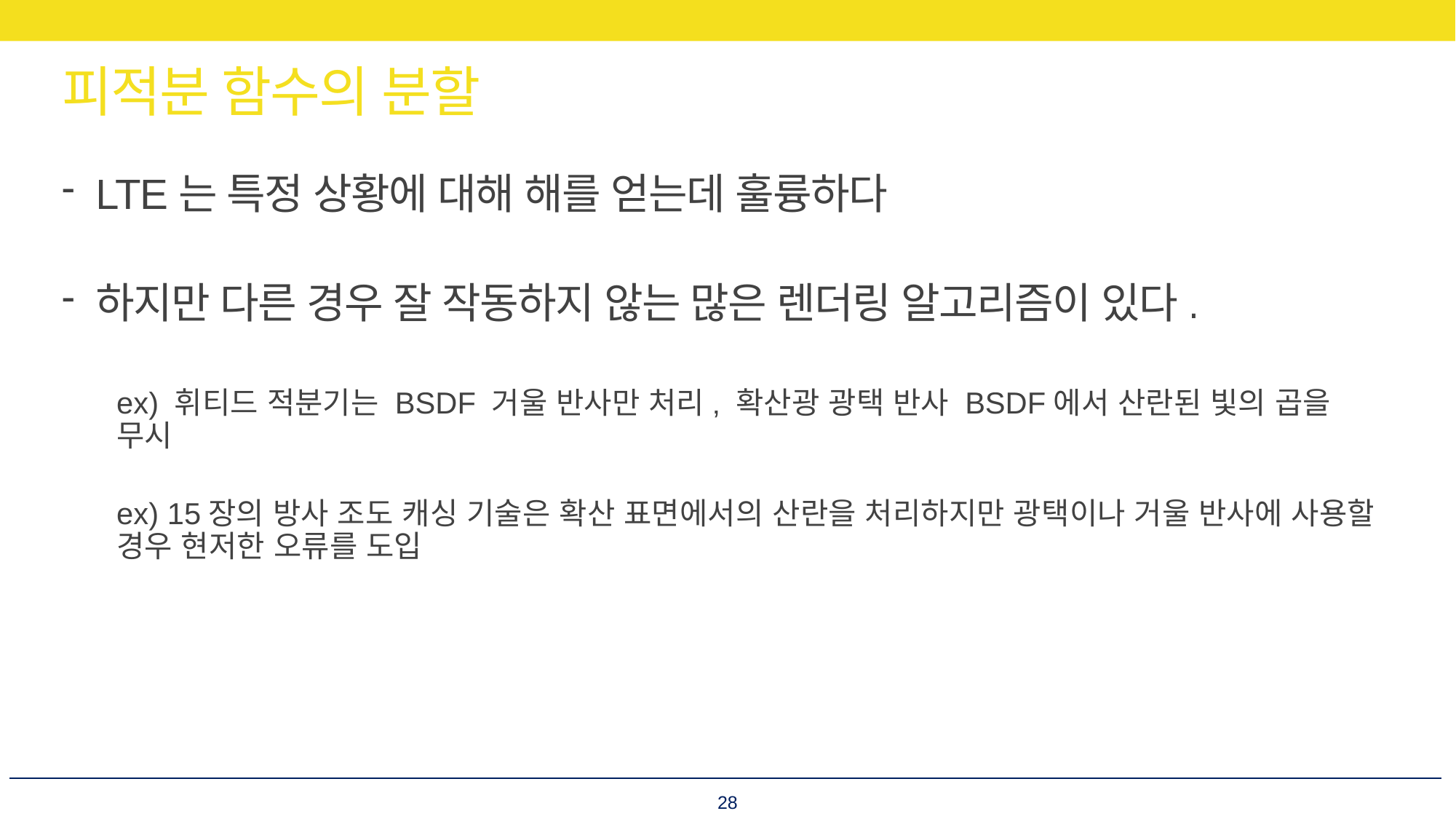

# 피적분 함수의 분할
LTE는 특정 상황에 대해 해를 얻는데 훌륭하다

하지만 다른 경우 잘 작동하지 않는 많은 렌더링 알고리즘이 있다.

ex) 휘티드 적분기는 BSDF 거울 반사만 처리, 확산광 광택 반사 BSDF에서 산란된 빛의 곱을 무시

ex) 15장의 방사 조도 캐싱 기술은 확산 표면에서의 산란을 처리하지만 광택이나 거울 반사에 사용할 경우 현저한 오류를 도입

28